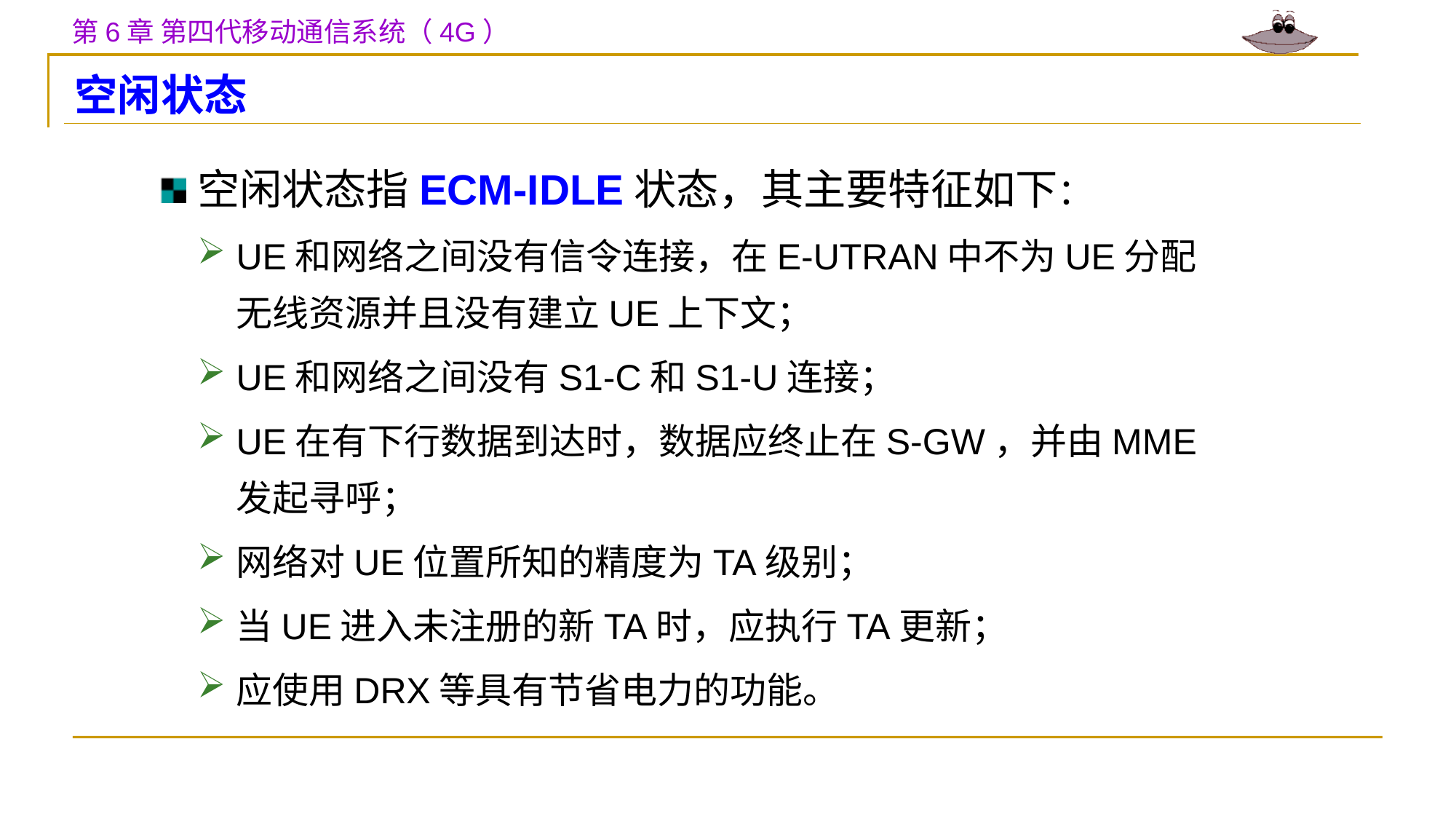

空闲状态
空闲状态指ECM-IDLE状态，其主要特征如下：
UE和网络之间没有信令连接，在E-UTRAN中不为UE分配无线资源并且没有建立UE上下文；
UE和网络之间没有S1-C和S1-U连接；
UE在有下行数据到达时，数据应终止在S-GW，并由MME发起寻呼；
网络对UE位置所知的精度为TA级别；
当UE进入未注册的新TA时，应执行TA更新；
应使用DRX等具有节省电力的功能。